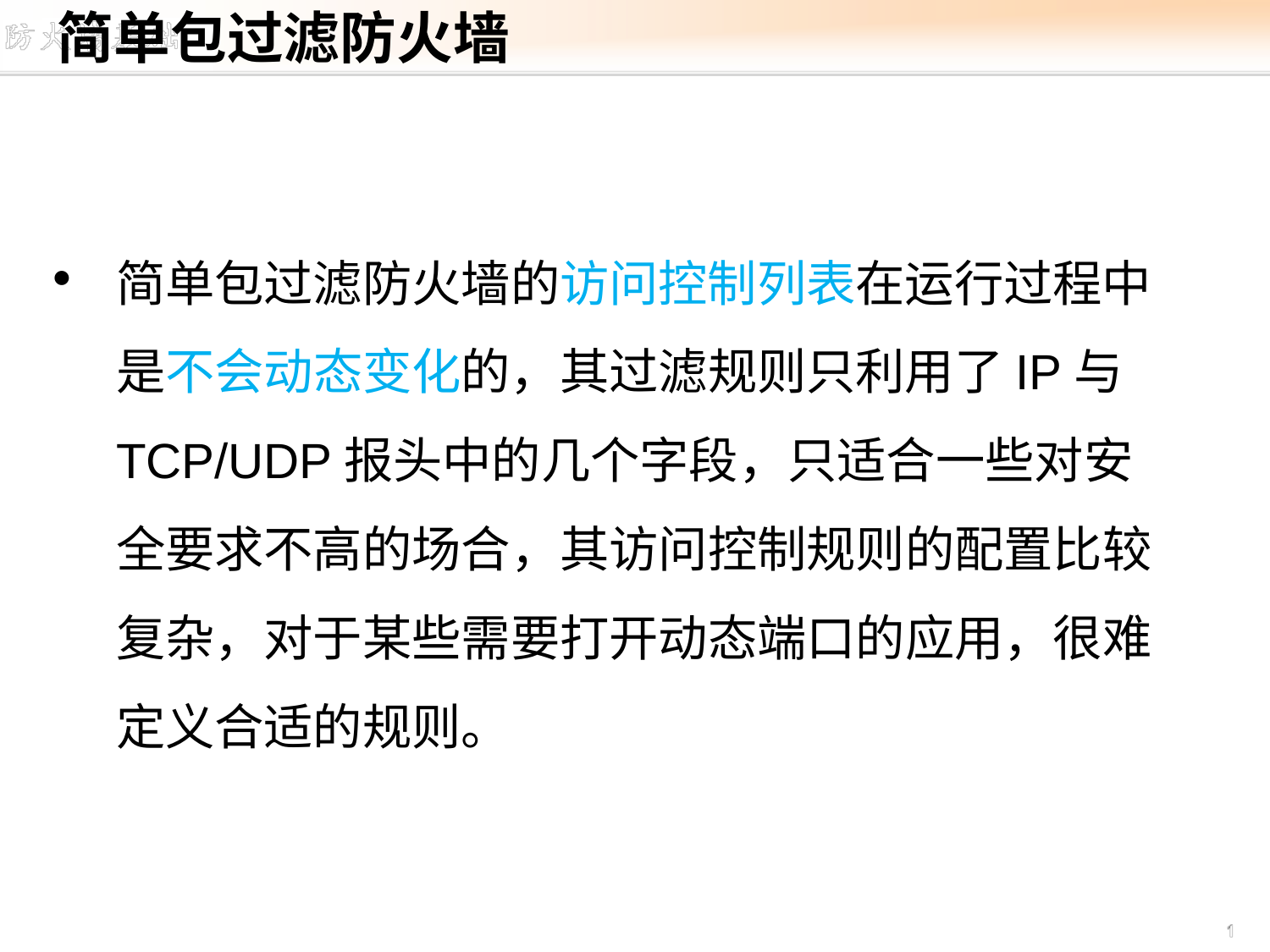

简单包过滤防火墙
简单包过滤防火墙的访问控制列表在运行过程中是不会动态变化的，其过滤规则只利用了IP与TCP/UDP报头中的几个字段，只适合一些对安全要求不高的场合，其访问控制规则的配置比较复杂，对于某些需要打开动态端口的应用，很难定义合适的规则。